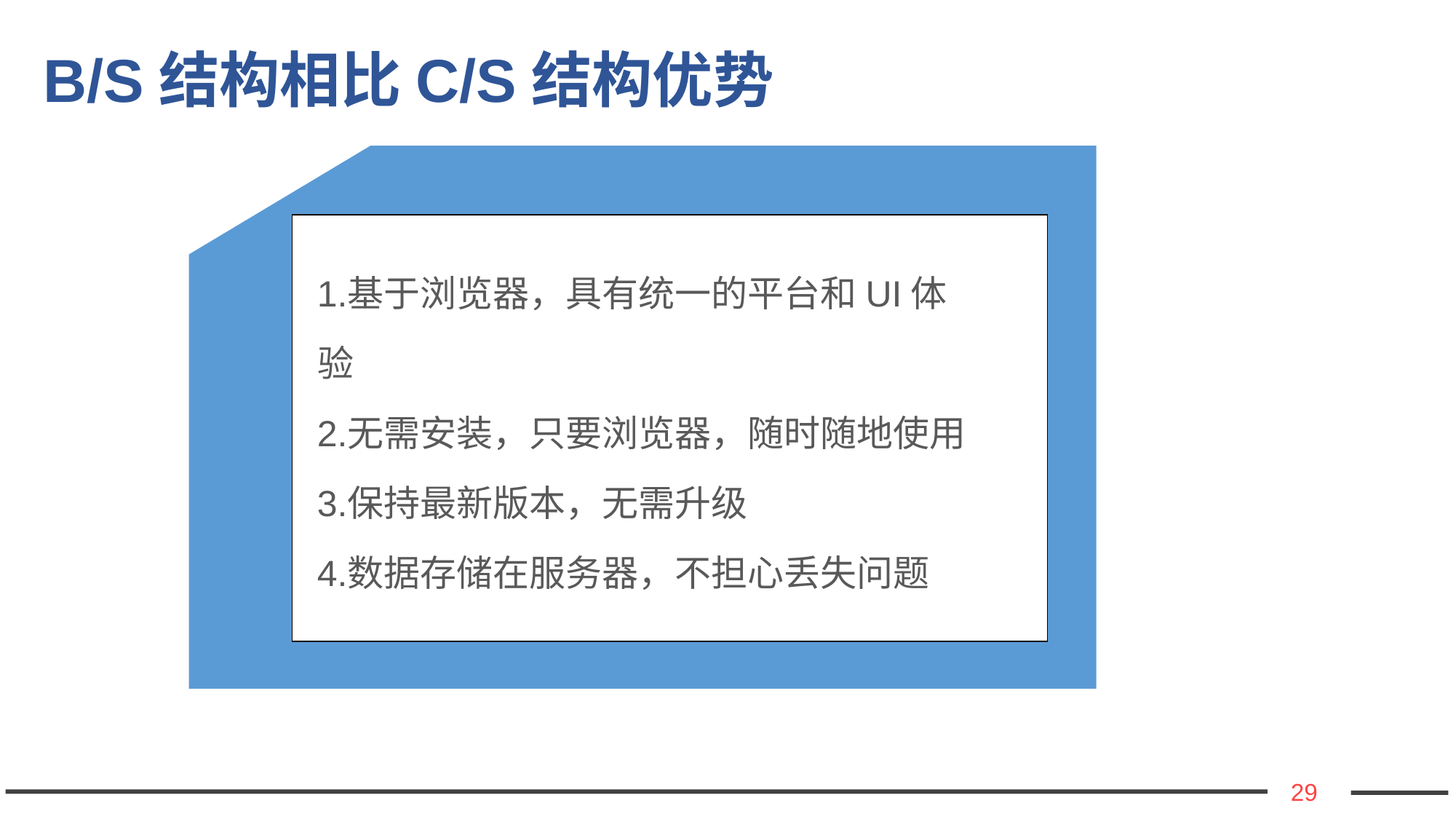

# B/S结构相比C/S结构优势

基于浏览器，具有统一的平台和UI体验
无需安装，只要浏览器，随时随地使用
保持最新版本，无需升级
数据存储在服务器，不担心丢失问题
基于浏览器，具有统一的平台和UI体验
无需安装，只要浏览器，随时随地使用
保持最新版本，无需升级
数据存储在服务器，不担心丢失问题